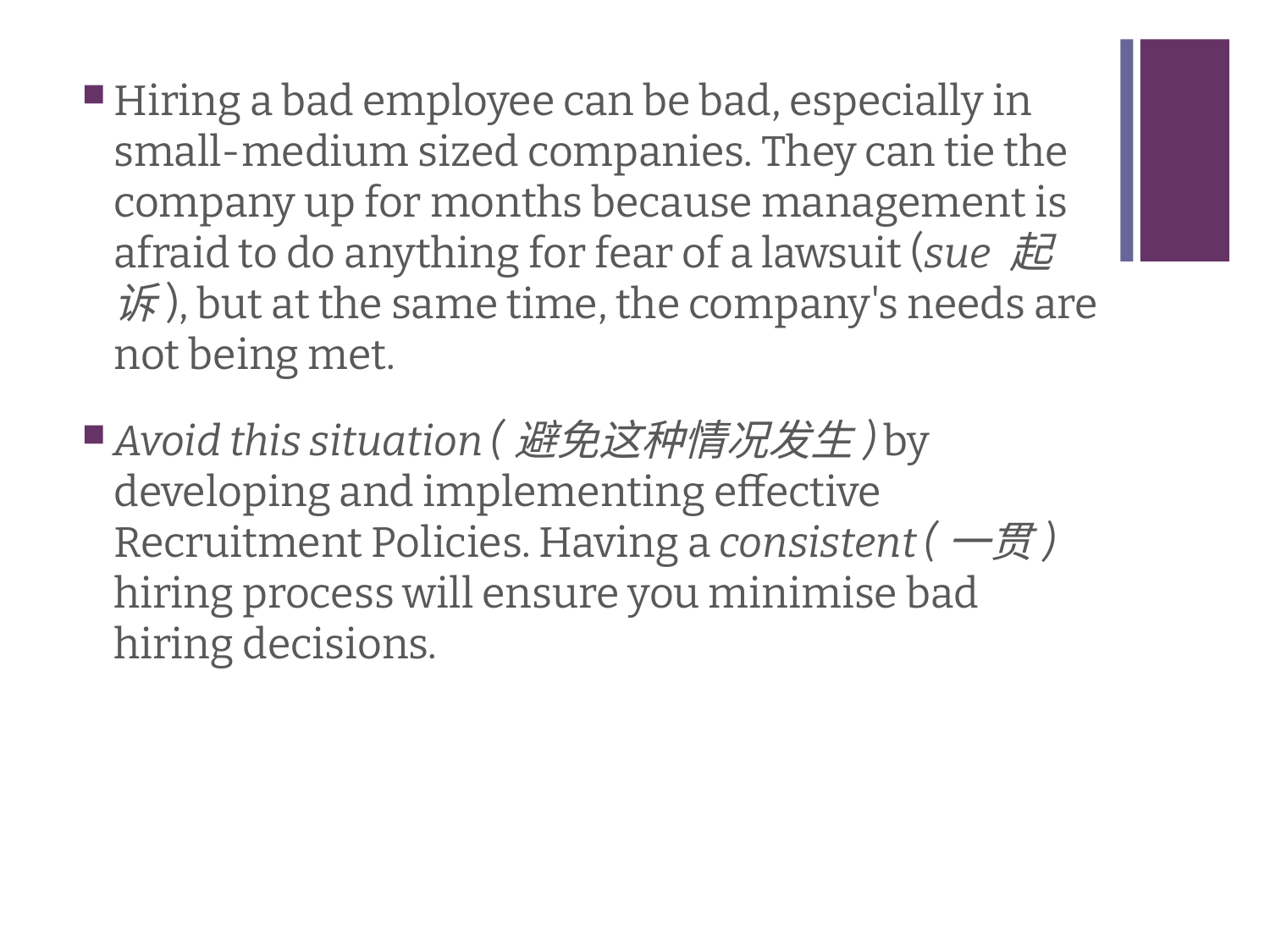

#
Hiring a bad employee can be bad, especially in small-medium sized companies. They can tie the company up for months because management is afraid to do anything for fear of a lawsuit (sue 起诉), but at the same time, the company's needs are not being met.
Avoid this situation (避免这种情况发生) by developing and implementing effective Recruitment Policies. Having a consistent (一贯) hiring process will ensure you minimise bad hiring decisions.